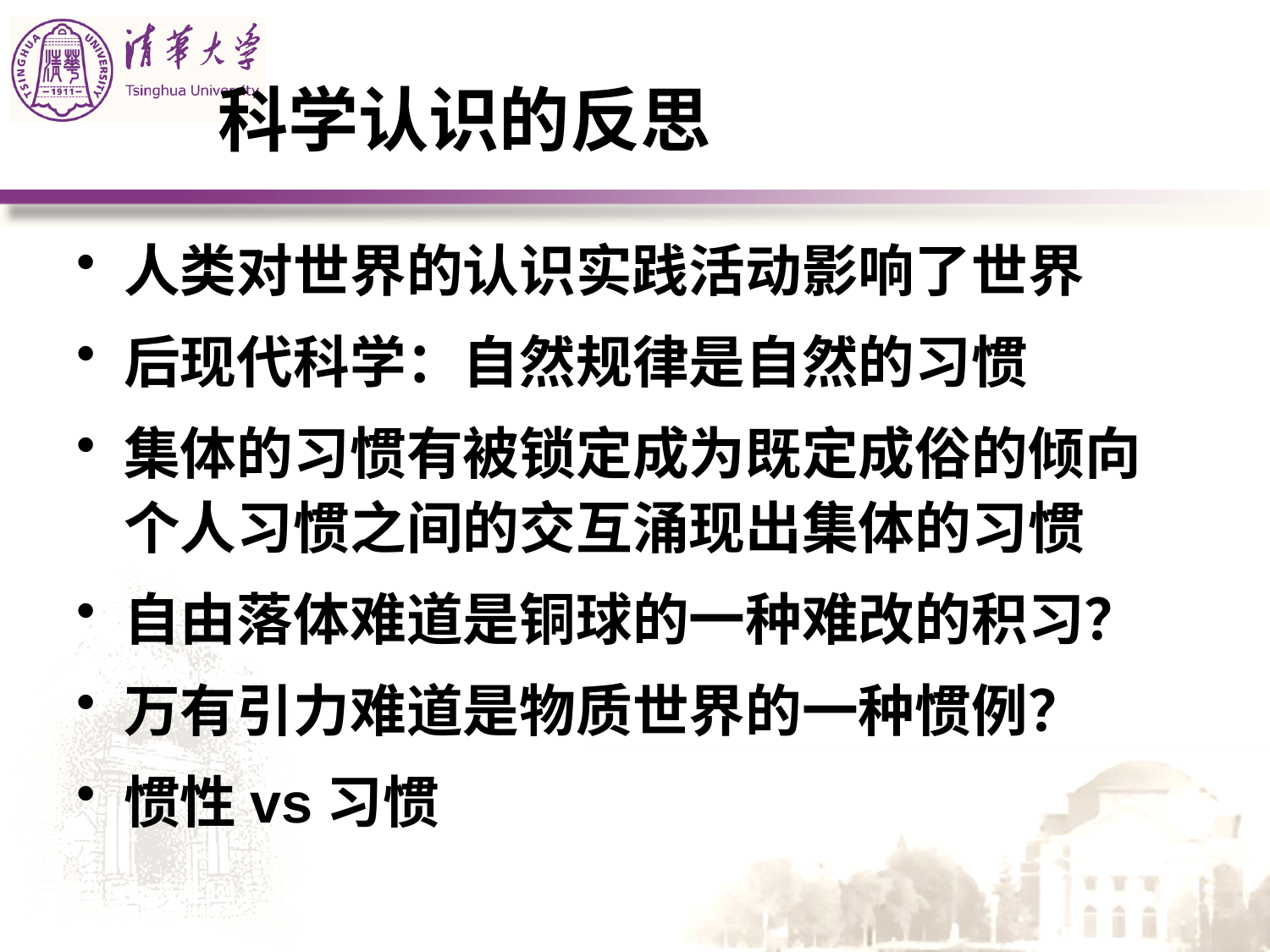

# 科学认识的反思
人类对世界的认识实践活动影响了世界
后现代科学：自然规律是自然的习惯
集体的习惯有被锁定成为既定成俗的倾向个人习惯之间的交互涌现出集体的习惯
自由落体难道是铜球的一种难改的积习？
万有引力难道是物质世界的一种惯例？
惯性vs习惯